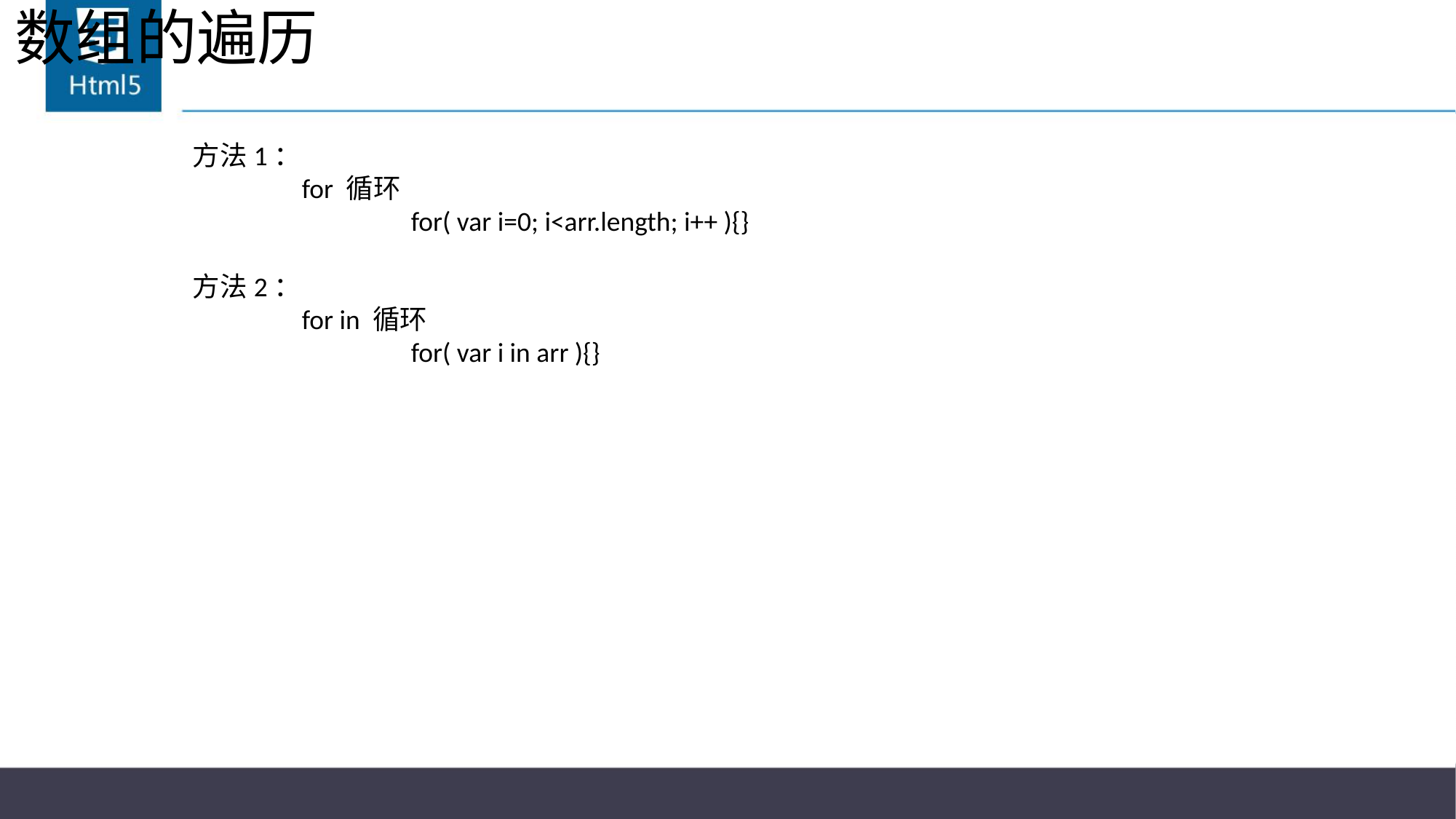

# 数组的遍历
方法1：
	for 循环
		for( var i=0; i<arr.length; i++ ){}

方法2：
	for in 循环
		for( var i in arr ){}